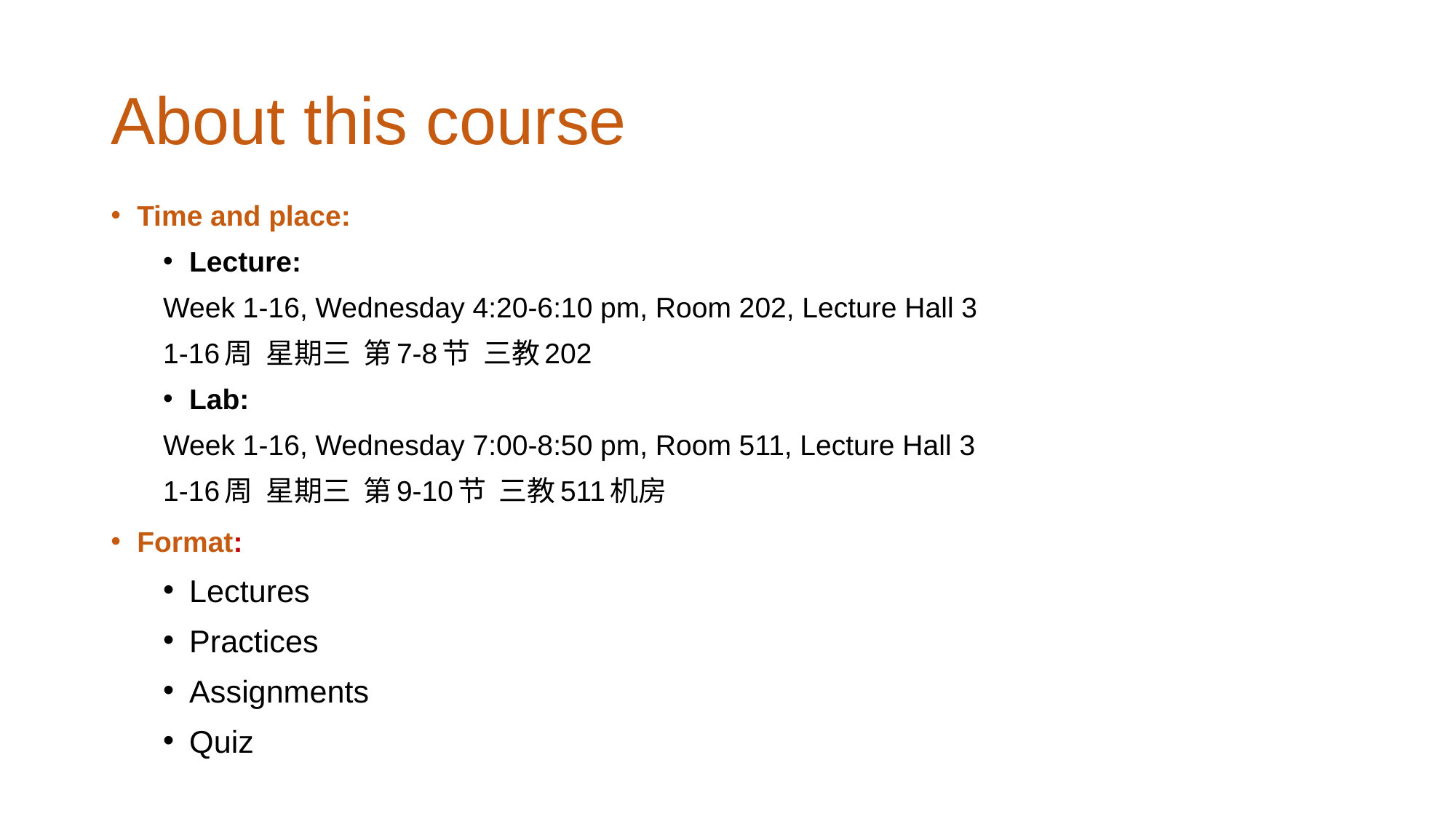

# About this course
Time and place:
Lecture:
Week 1-16, Wednesday 4:20-6:10 pm, Room 202, Lecture Hall 3
1-16周  星期三  第7-8节  三教202
Lab:
Week 1-16, Wednesday 7:00-8:50 pm, Room 511, Lecture Hall 3
1-16周  星期三  第9-10节  三教511机房
Format:
Lectures
Practices
Assignments
Quiz